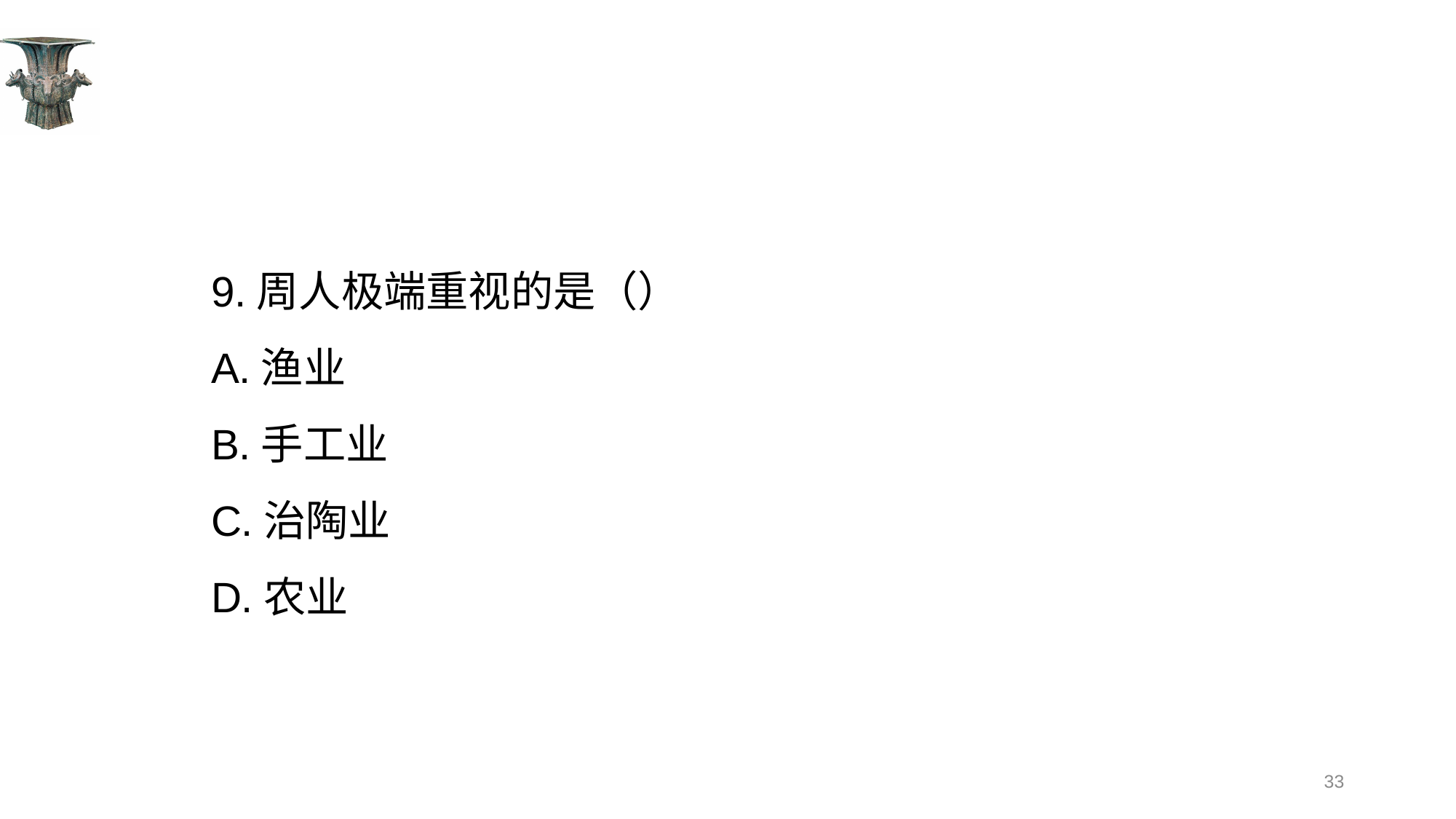

#
9.周人极端重视的是（）
A.渔业
B.手工业
C.治陶业
D.农业
33